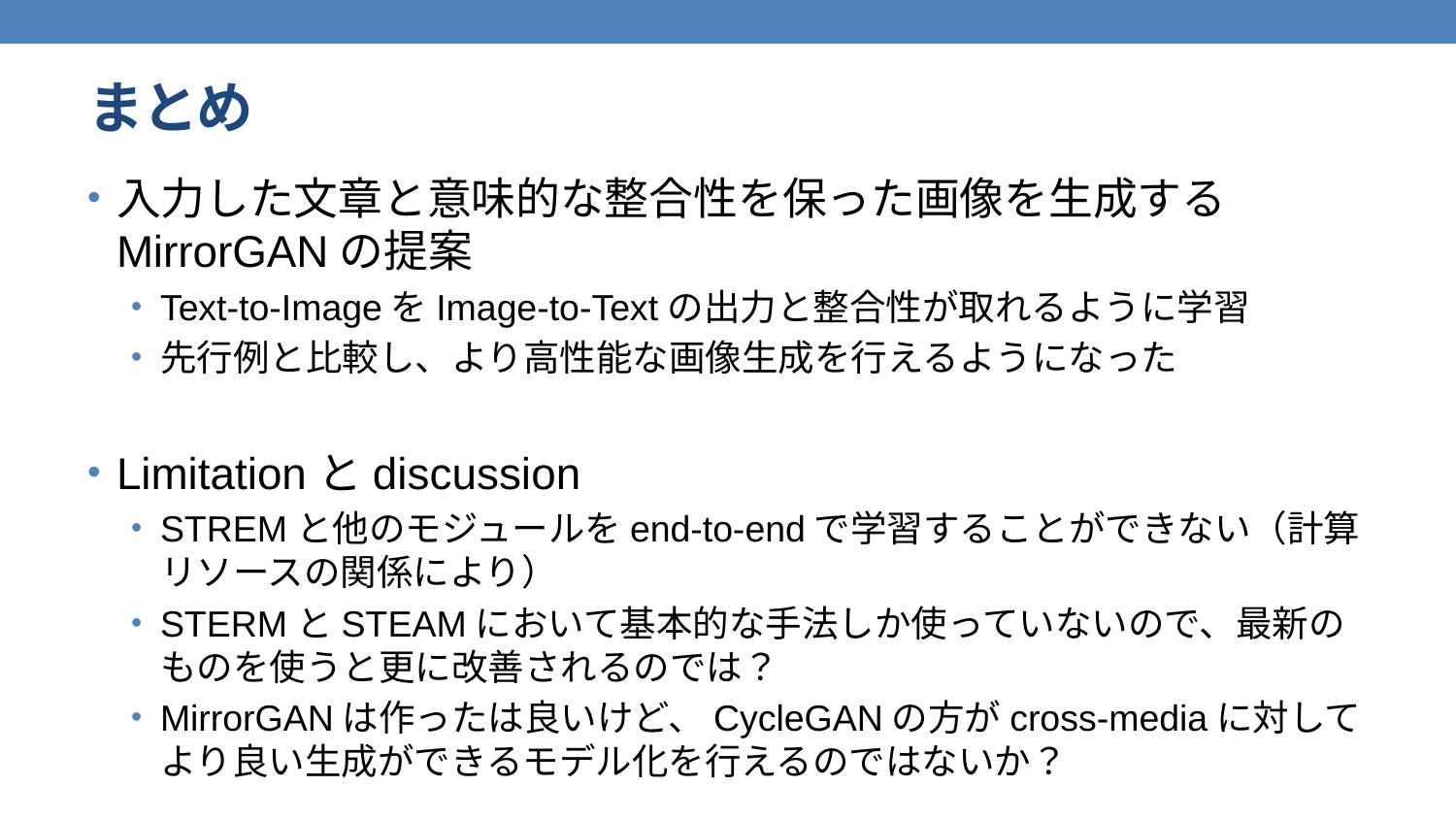

# まとめ
入力した文章と意味的な整合性を保った画像を生成するMirrorGANの提案
Text-to-ImageをImage-to-Textの出力と整合性が取れるように学習
先行例と比較し、より高性能な画像生成を行えるようになった

Limitationとdiscussion
STREMと他のモジュールをend-to-endで学習することができない（計算リソースの関係により）
STERMとSTEAMにおいて基本的な手法しか使っていないので、最新のものを使うと更に改善されるのでは？
MirrorGANは作ったは良いけど、CycleGANの方がcross-mediaに対してより良い生成ができるモデル化を行えるのではないか？